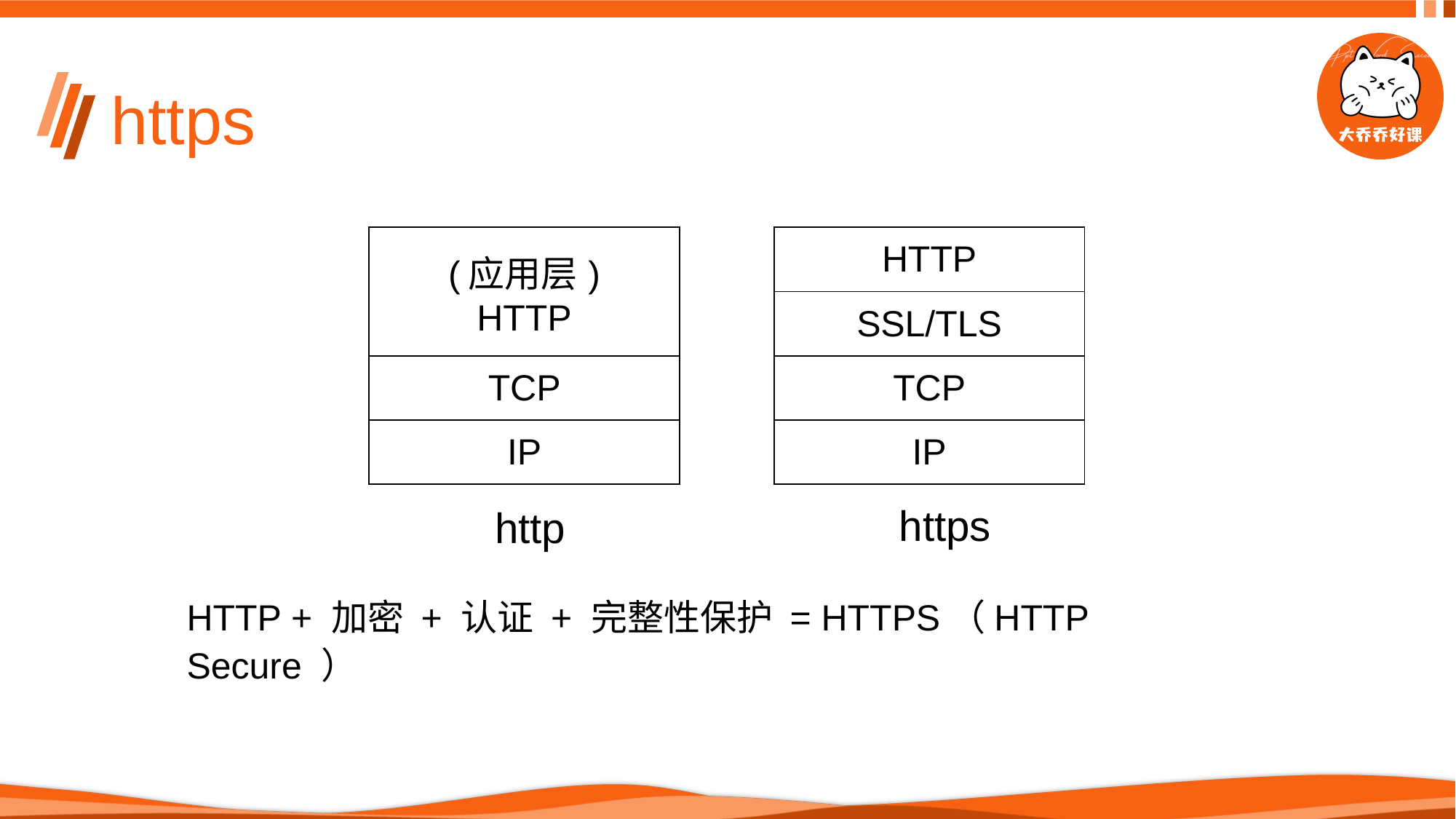

# https
| (应用层) HTTP |
| --- |
| TCP |
| IP |
| HTTP |
| --- |
| SSL/TLS |
| TCP |
| IP |
https
http
HTTP + 加密 + 认证 + 完整性保护 = HTTPS（HTTP Secure ）